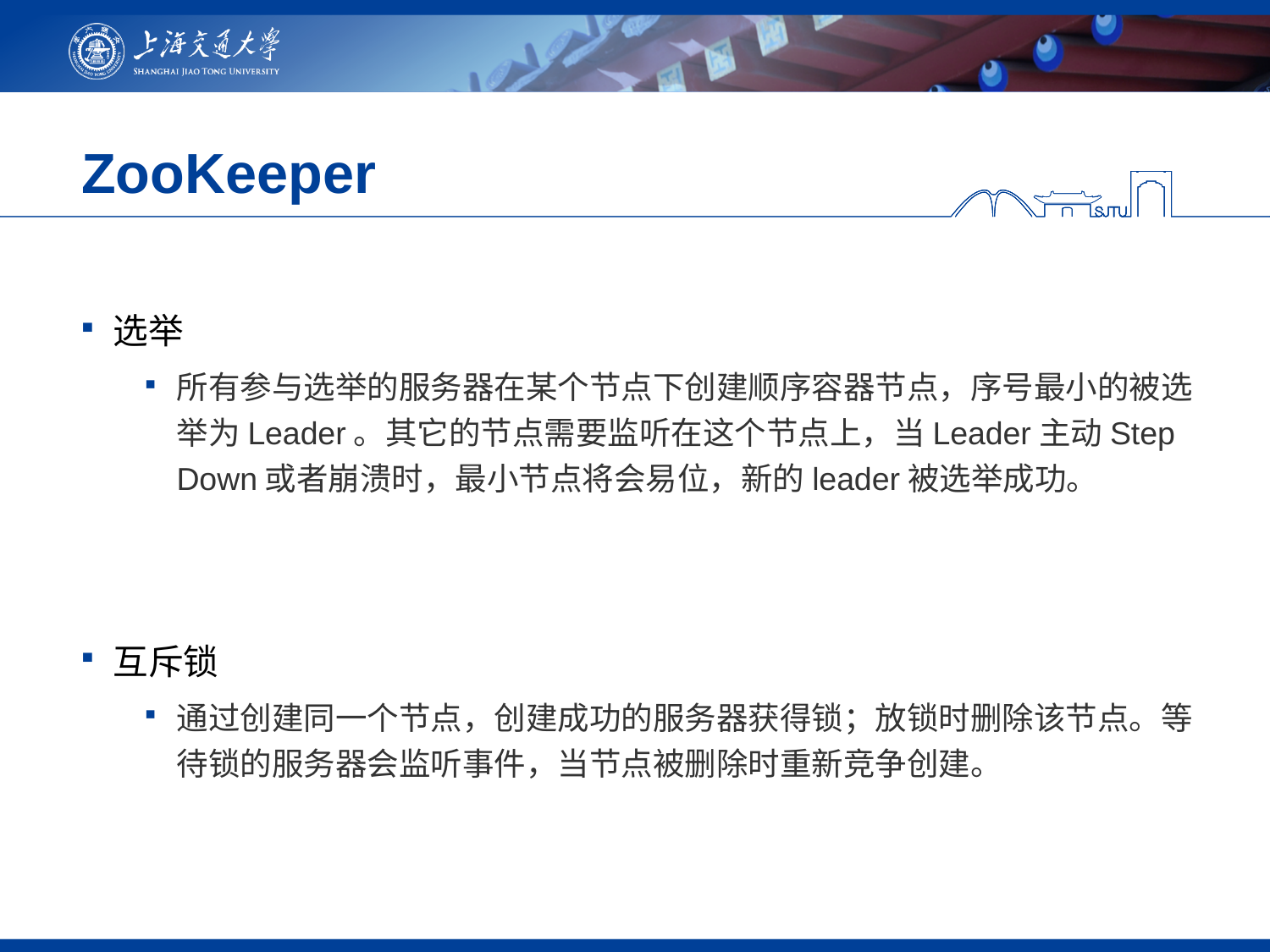

# ZooKeeper

选举
所有参与选举的服务器在某个节点下创建顺序容器节点，序号最小的被选举为Leader。其它的节点需要监听在这个节点上，当Leader主动Step Down或者崩溃时，最小节点将会易位，新的leader被选举成功。

互斥锁
通过创建同一个节点，创建成功的服务器获得锁；放锁时删除该节点。等待锁的服务器会监听事件，当节点被删除时重新竞争创建。